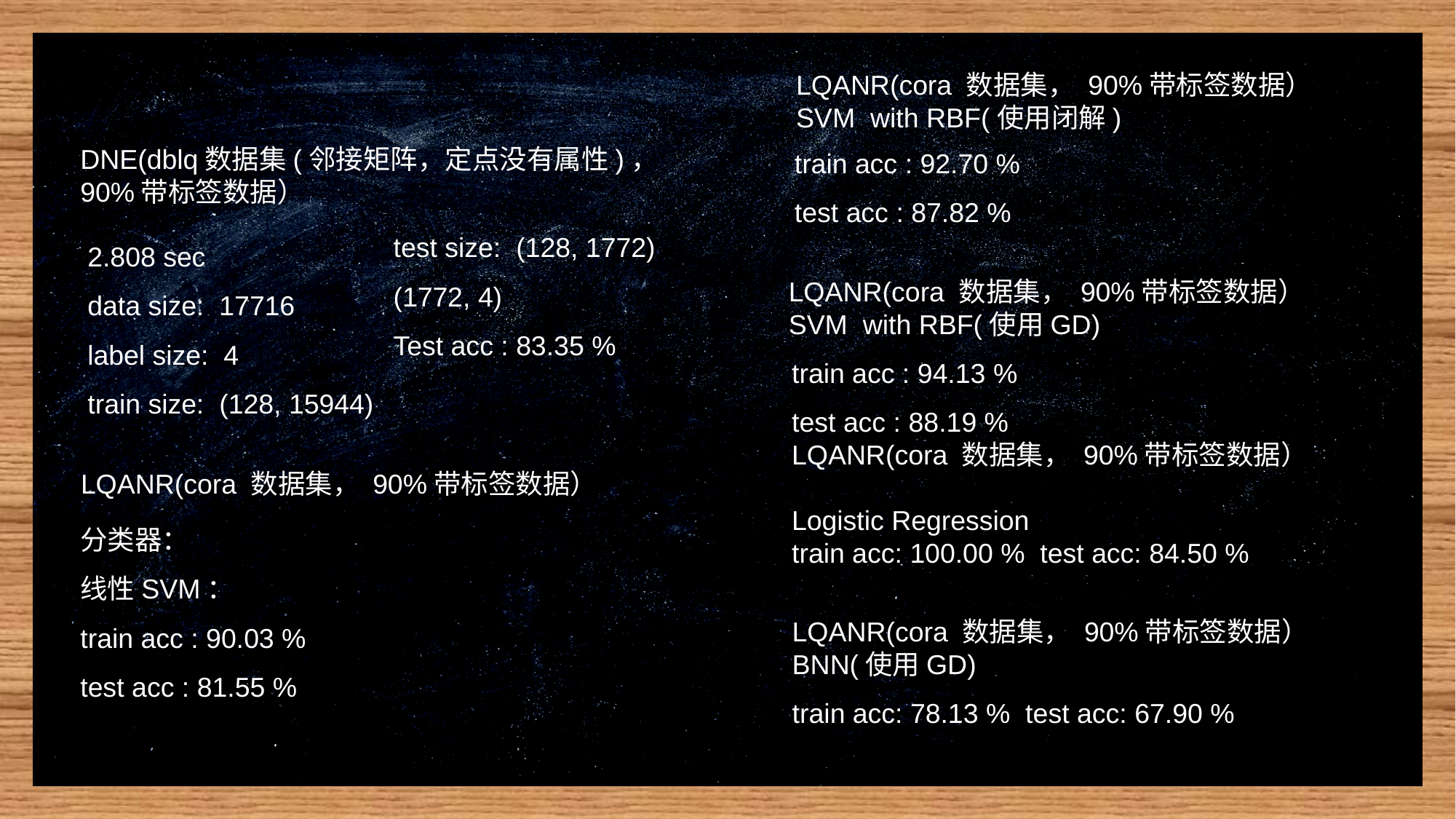

02
成果
LQANR(cora 数据集， 90%带标签数据）
SVM  with RBF(使用闭解)
train acc : 92.70 %
test acc : 87.82 %
DNE(dblq数据集(邻接矩阵，定点没有属性)，
90%带标签数据）
test size:  (128, 1772)
(1772, 4)
Test acc : 83.35 %

2.808 sec
data size:  17716
label size:  4
train size:  (128, 15944)
LQANR(cora 数据集， 90%带标签数据）
SVM  with RBF(使用GD)
train acc : 94.13 %
test acc : 88.19 %
LQANR(cora 数据集， 90%带标签数据）

Logistic Regression
train acc: 100.00 %  test acc: 84.50 %
LQANR(cora 数据集， 90%带标签数据）
分类器：
线性SVM：
train acc : 90.03 %
test acc : 81.55 %
LQANR(cora 数据集， 90%带标签数据）
BNN(使用GD)
train acc: 78.13 %  test acc: 67.90 %